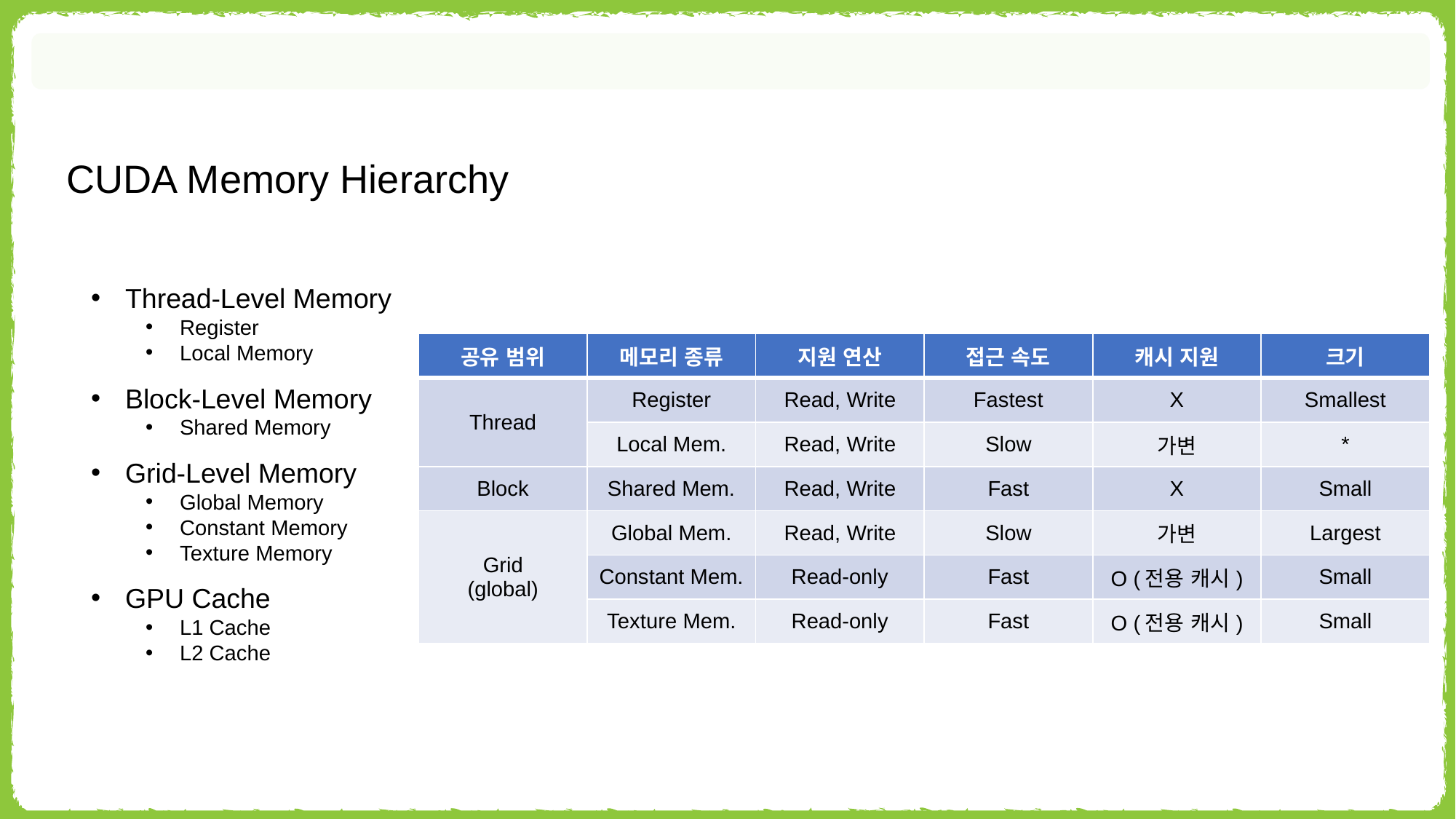

CUDA Memory Hierarchy
Thread-Level Memory
Register
Local Memory
Block-Level Memory
Shared Memory
Grid-Level Memory
Global Memory
Constant Memory
Texture Memory
GPU Cache
L1 Cache
L2 Cache

| 공유 범위 | 메모리 종류 | 지원 연산 | 접근 속도 | 캐시 지원 | 크기 |
| --- | --- | --- | --- | --- | --- |
| Thread | Register | Read, Write | Fastest | X | Smallest |
|  | Local Mem. | Read, Write | Slow | 가변 | \* |
| Block | Shared Mem. | Read, Write | Fast | X | Small |
| Grid (global) | Global Mem. | Read, Write | Slow | 가변 | Largest |
|  | Constant Mem. | Read-only | Fast | O (전용 캐시) | Small |
|  | Texture Mem. | Read-only | Fast | O (전용 캐시) | Small |